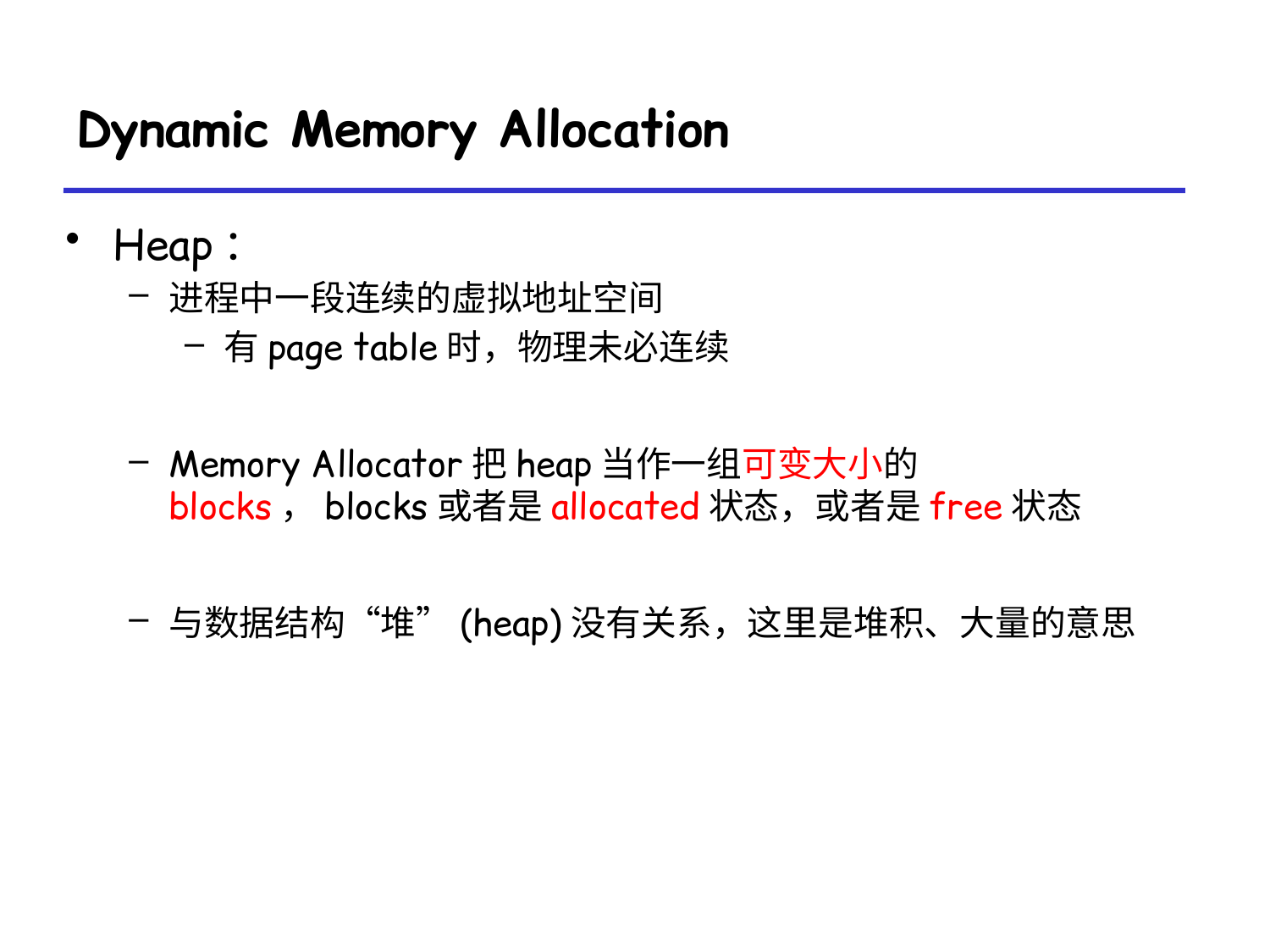

# Dynamic Memory Allocation
Heap：
进程中一段连续的虚拟地址空间
有page table时，物理未必连续

Memory Allocator把heap当作一组可变大小的blocks，blocks或者是allocated状态，或者是free状态

与数据结构“堆”(heap)没有关系，这里是堆积、大量的意思